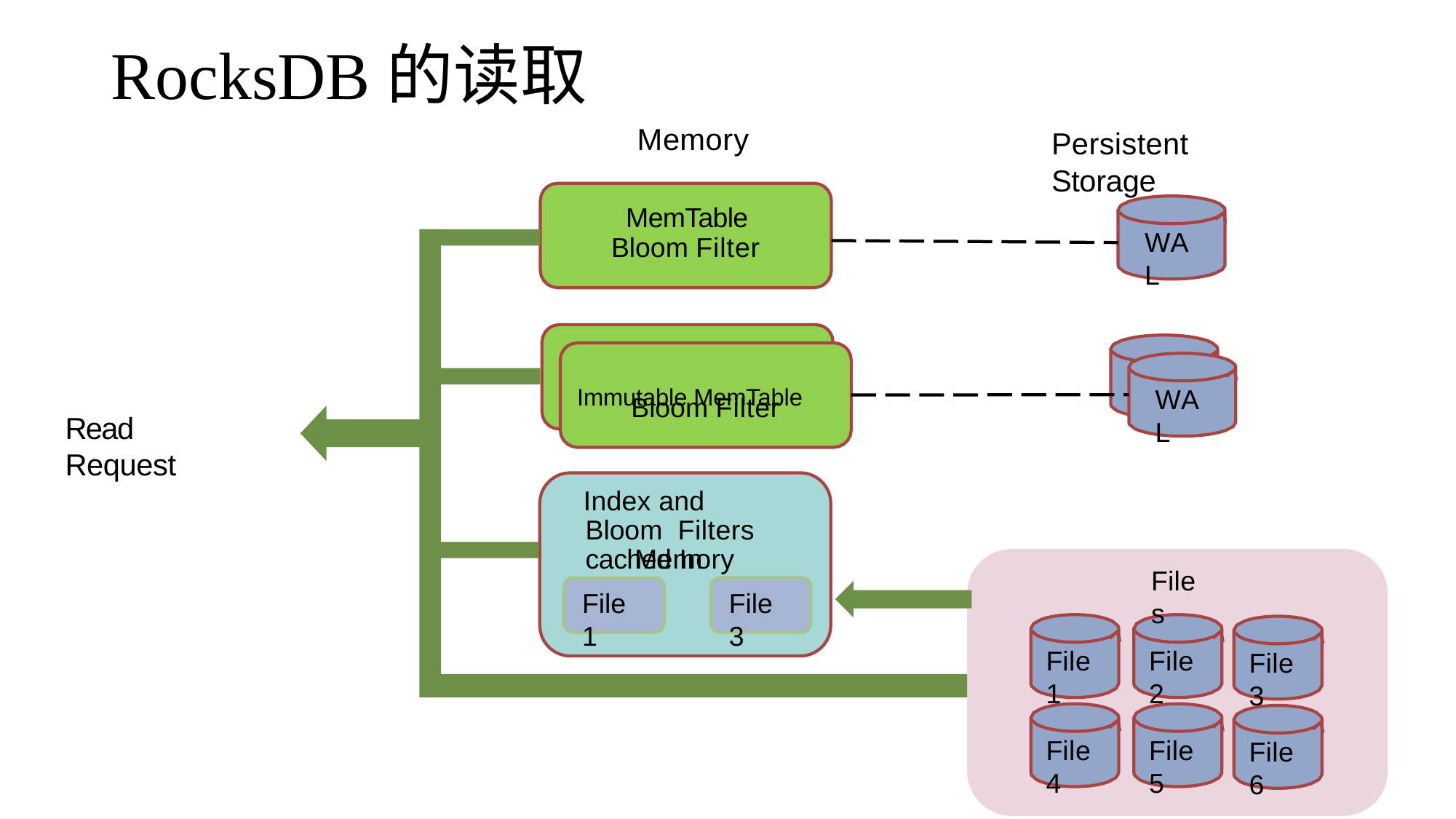

# RocksDB的读取
Memory
Persistent Storage

      MemTable  Bloom Filter
WAL

Immutable MemTable
WAL
WAL
Bloom Filter
Read Request
Index and  Bloom  Filters cached In
Memory

Files

File 1
File 3

File1
File2
File3

File4
File5
File6